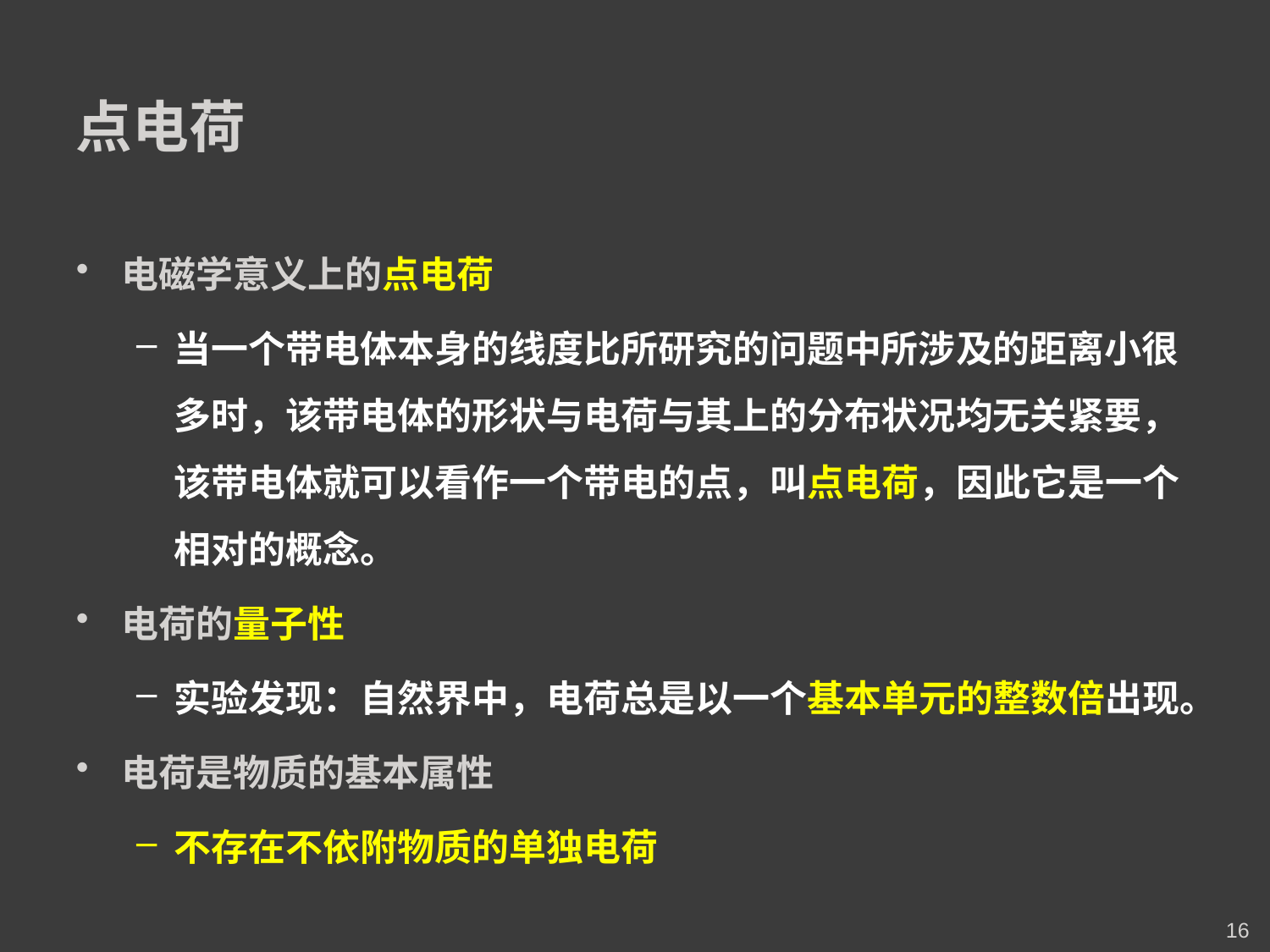

# 点电荷
电磁学意义上的点电荷
当一个带电体本身的线度比所研究的问题中所涉及的距离小很多时，该带电体的形状与电荷与其上的分布状况均无关紧要，该带电体就可以看作一个带电的点，叫点电荷，因此它是一个相对的概念。
电荷的量子性
实验发现：自然界中，电荷总是以一个基本单元的整数倍出现。
电荷是物质的基本属性
不存在不依附物质的单独电荷
16